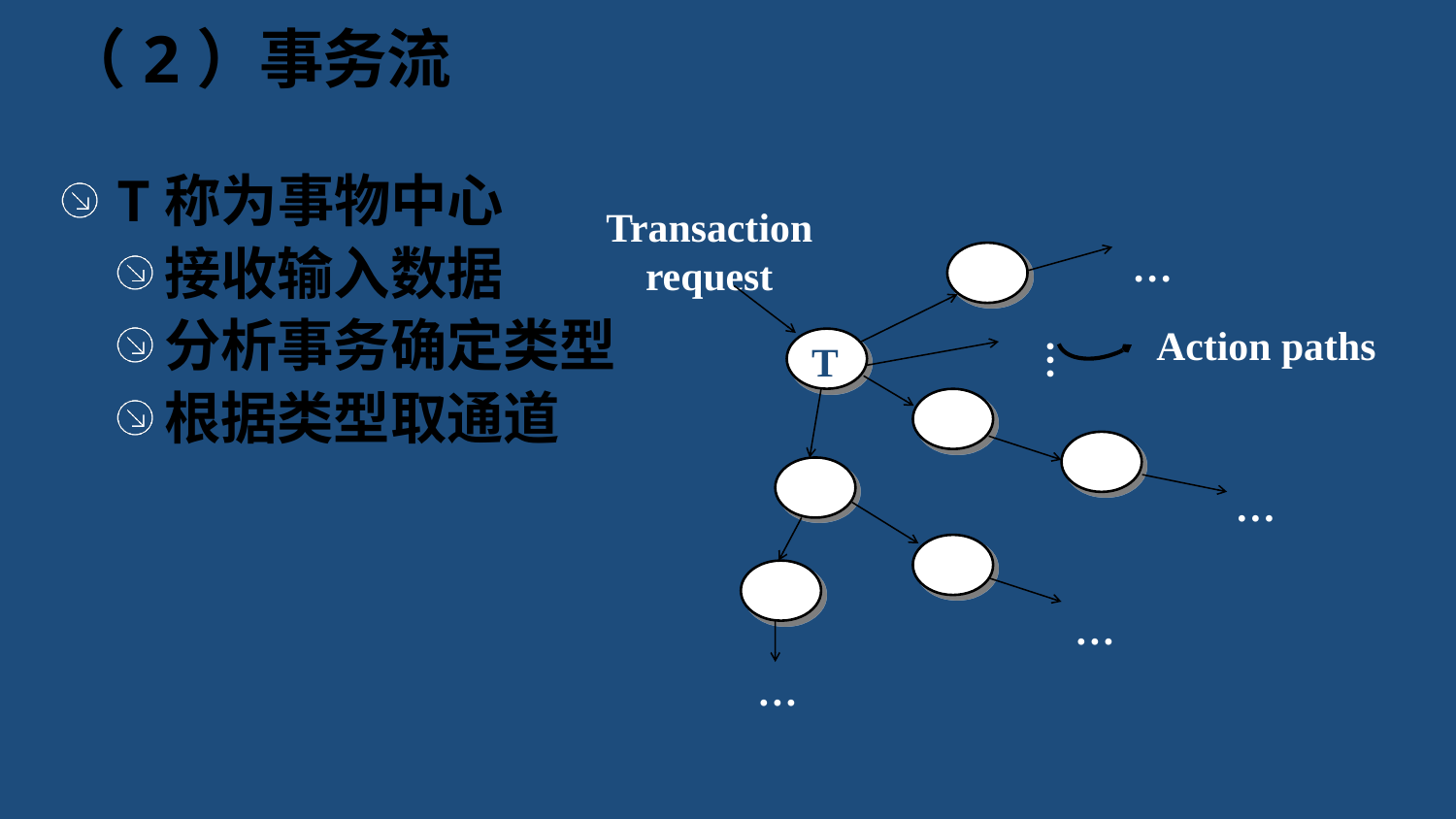

# （2）事务流
T称为事物中心
接收输入数据
分析事务确定类型
根据类型取通道
 …
Transaction
request

  …
Action paths

T

 …

 …

  …